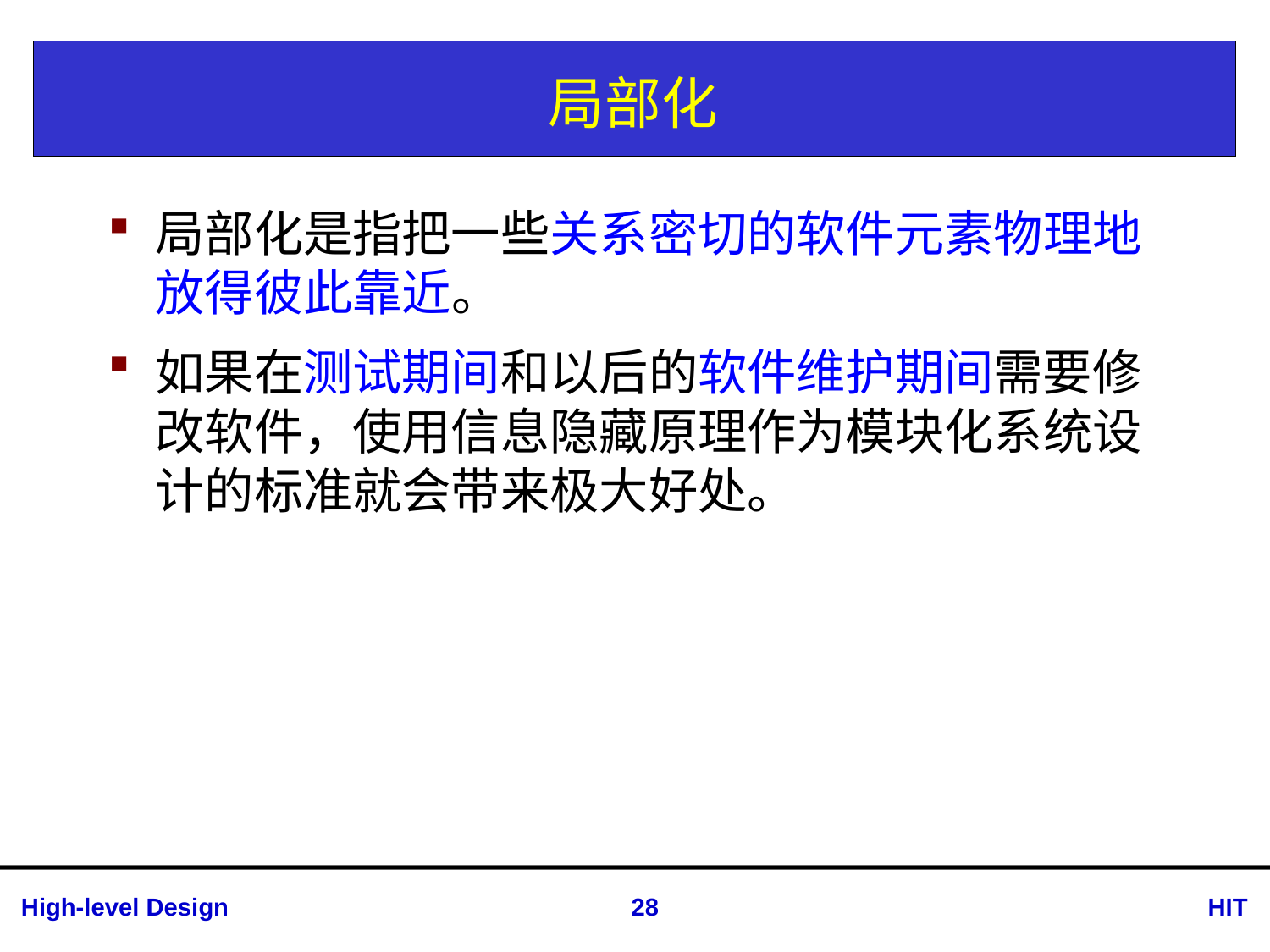

# 局部化
局部化是指把一些关系密切的软件元素物理地放得彼此靠近。
如果在测试期间和以后的软件维护期间需要修改软件，使用信息隐藏原理作为模块化系统设计的标准就会带来极大好处。